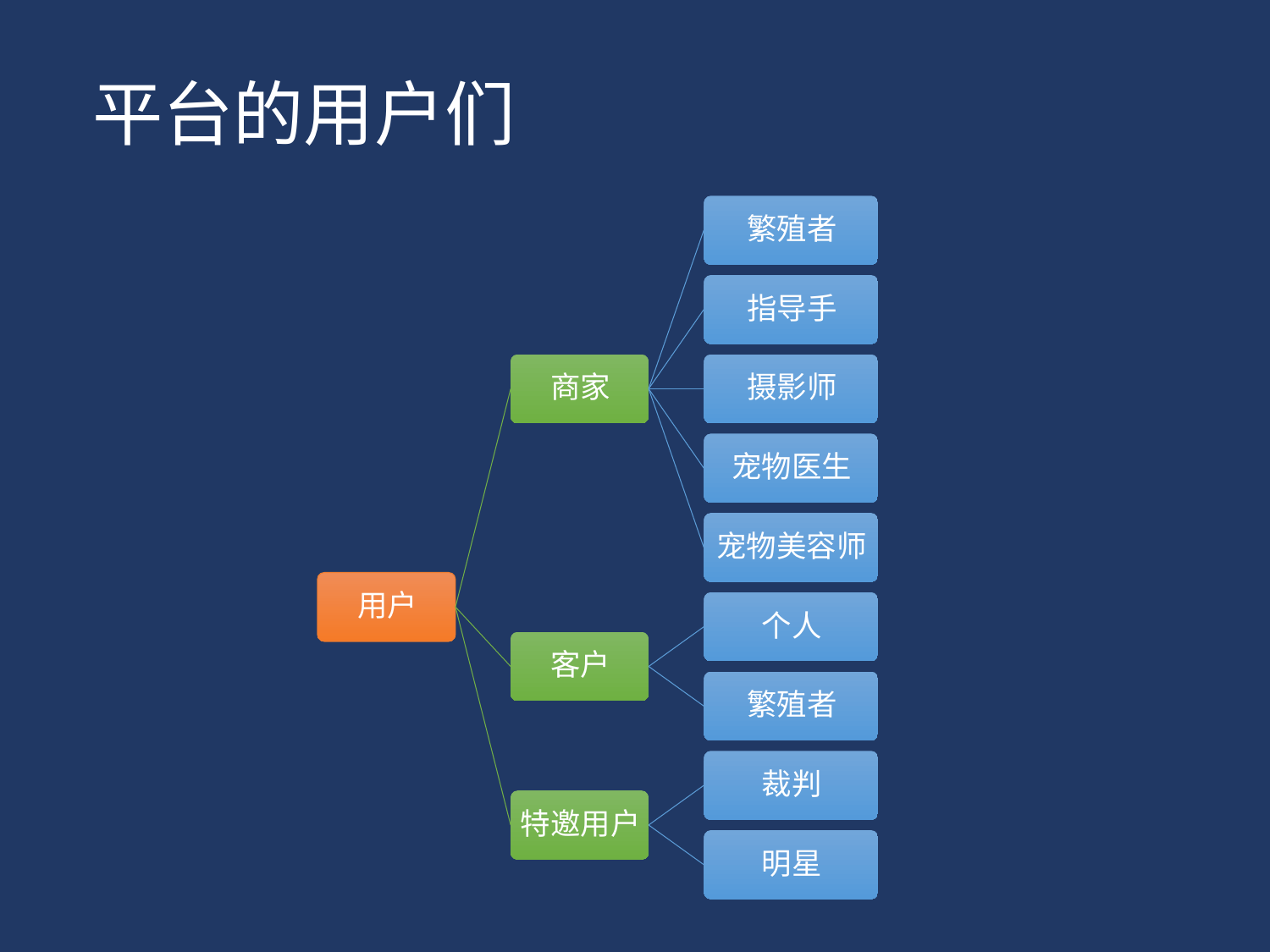

平台的用户们
用户

商家

繁殖者

指导手

摄影师

宠物医生

宠物美容师

客户

个人

繁殖者

特邀用户

裁判

明星